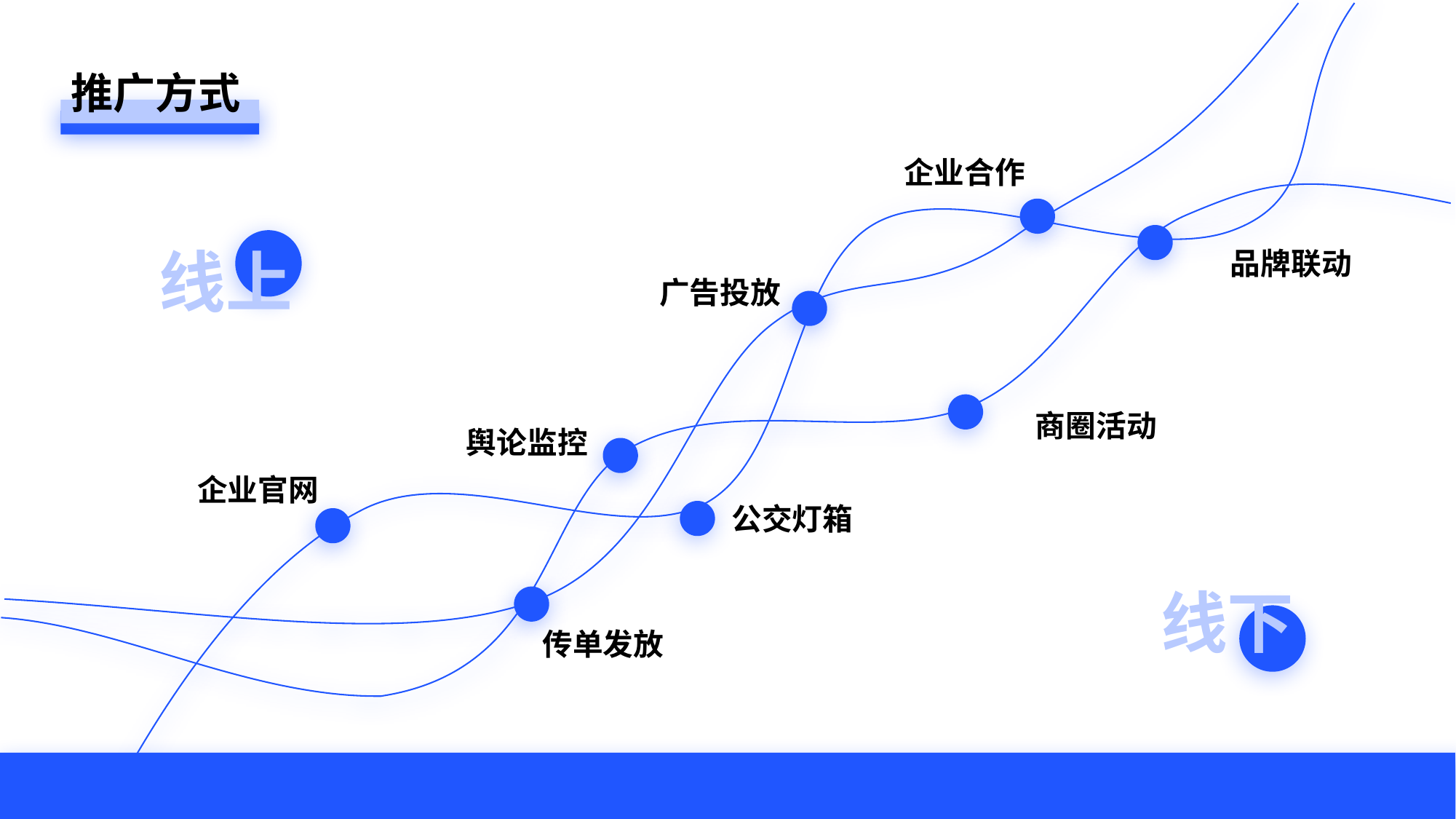

推广方式
企业合作

线上
品牌联动
广告投放

商圈活动
舆论监控

企业官网
公交灯箱

线下

传单发放